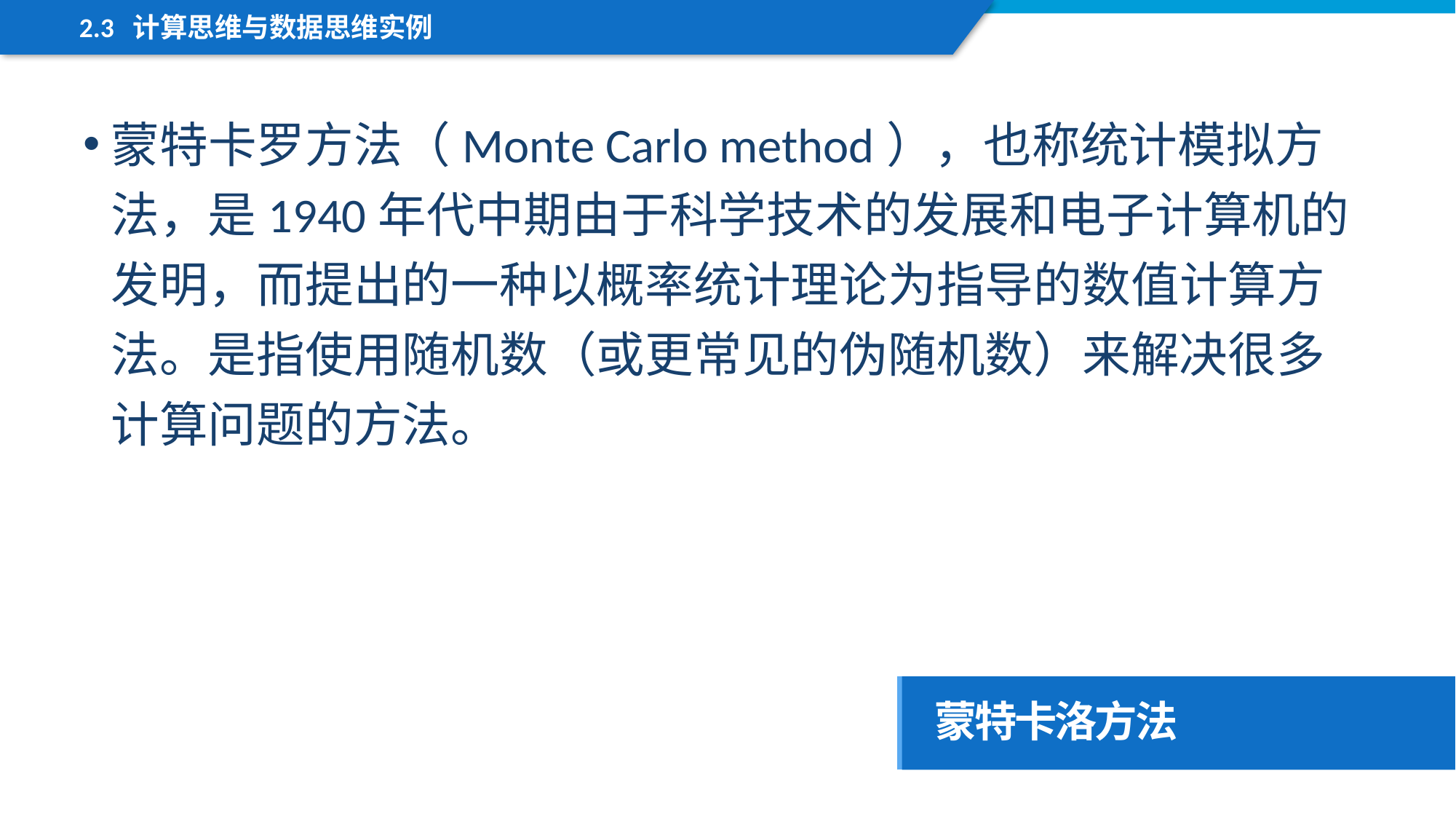

2.3  计算思维与数据思维实例
蒙特卡罗方法（Monte Carlo method），也称统计模拟方法，是1940年代中期由于科学技术的发展和电子计算机的发明，而提出的一种以概率统计理论为指导的数值计算方法。是指使用随机数（或更常见的伪随机数）来解决很多计算问题的方法。
蒙特卡洛方法